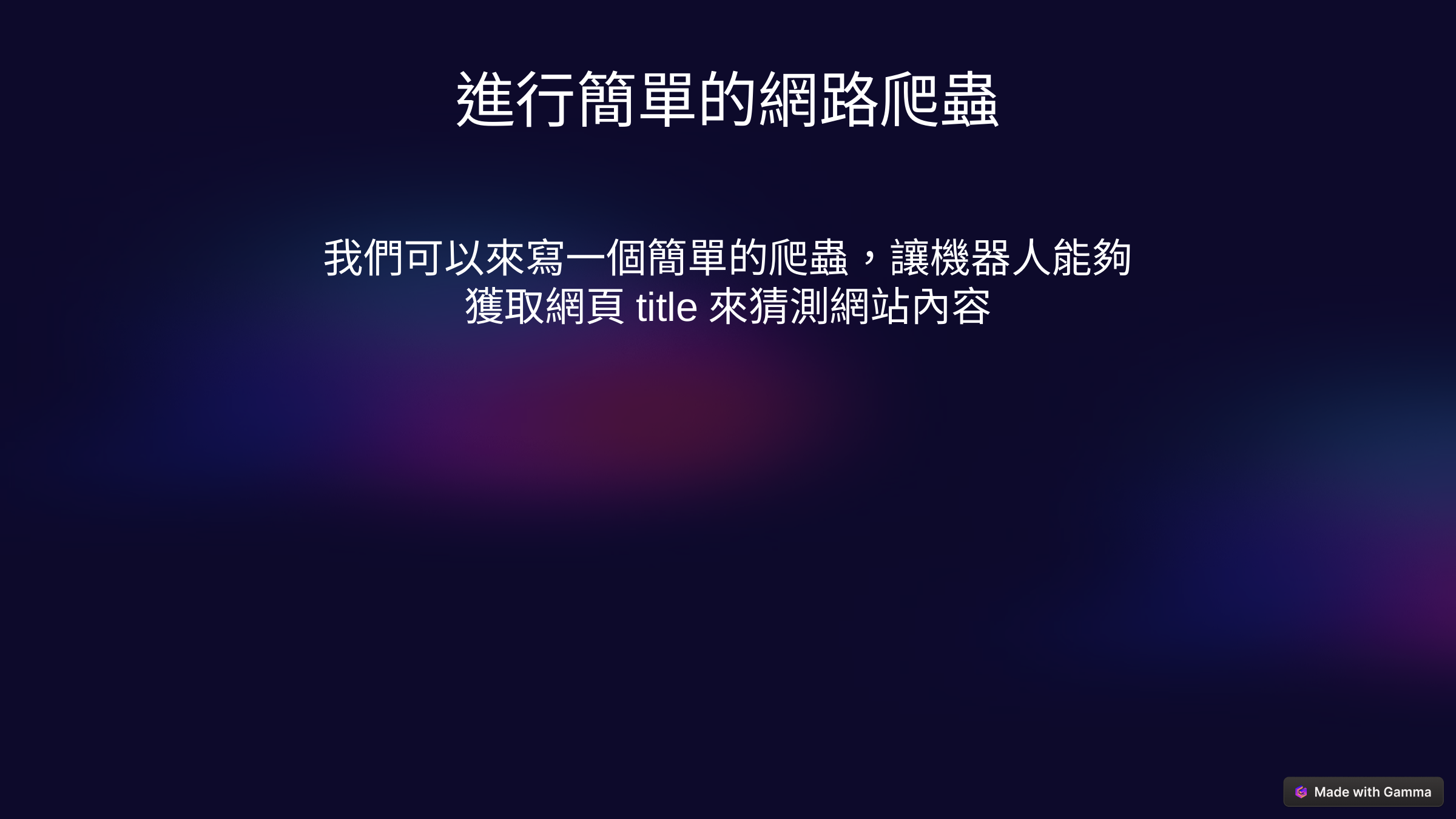

進行簡單的網路爬蟲
我們可以來寫一個簡單的爬蟲，讓機器人能夠獲取網頁title來猜測網站內容